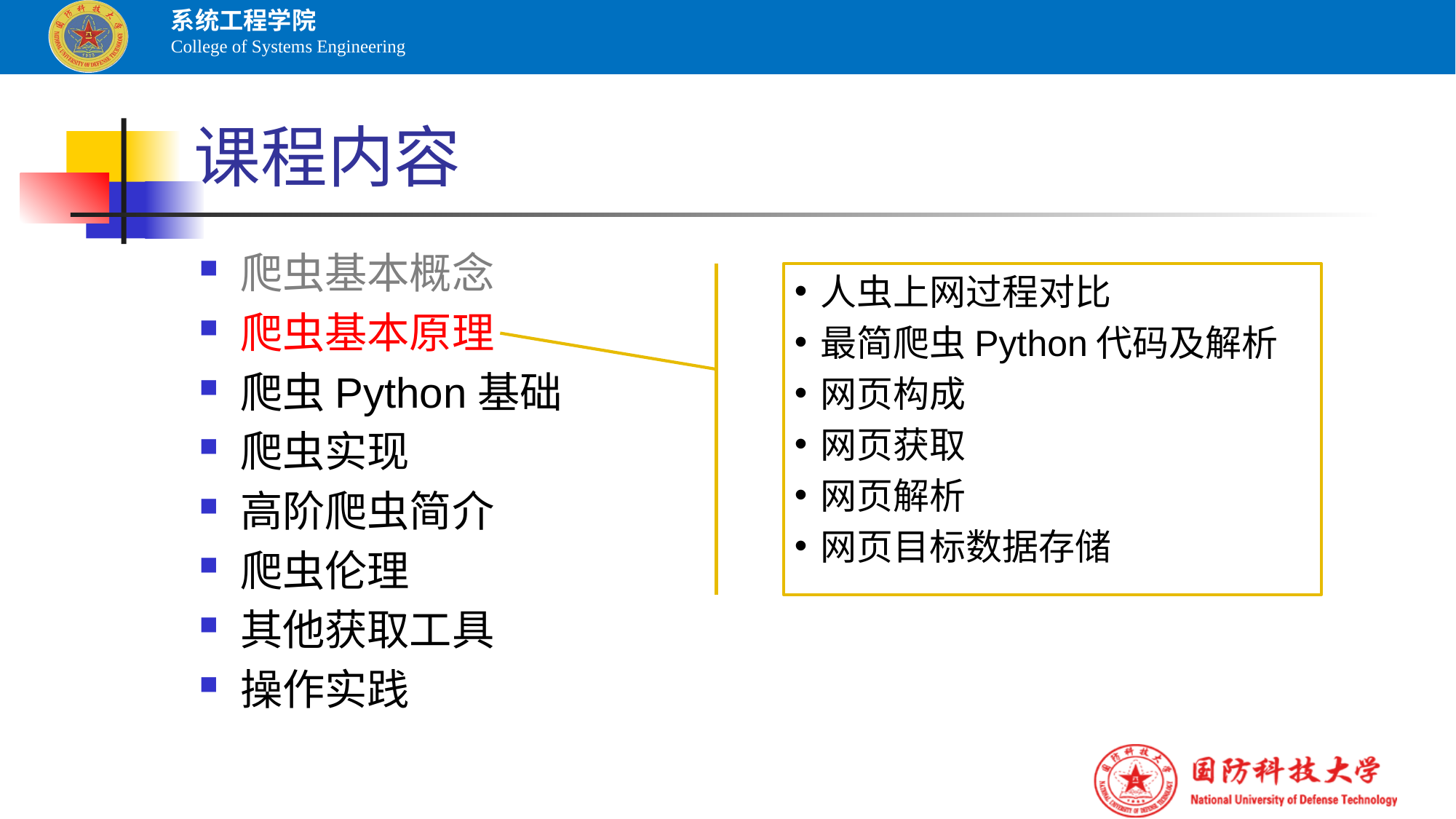

# 课程内容
爬虫基本概念
爬虫基本原理
爬虫Python基础
爬虫实现
高阶爬虫简介
爬虫伦理
其他获取工具
操作实践

人虫上网过程对比
最简爬虫Python代码及解析
网页构成
网页获取
网页解析
网页目标数据存储